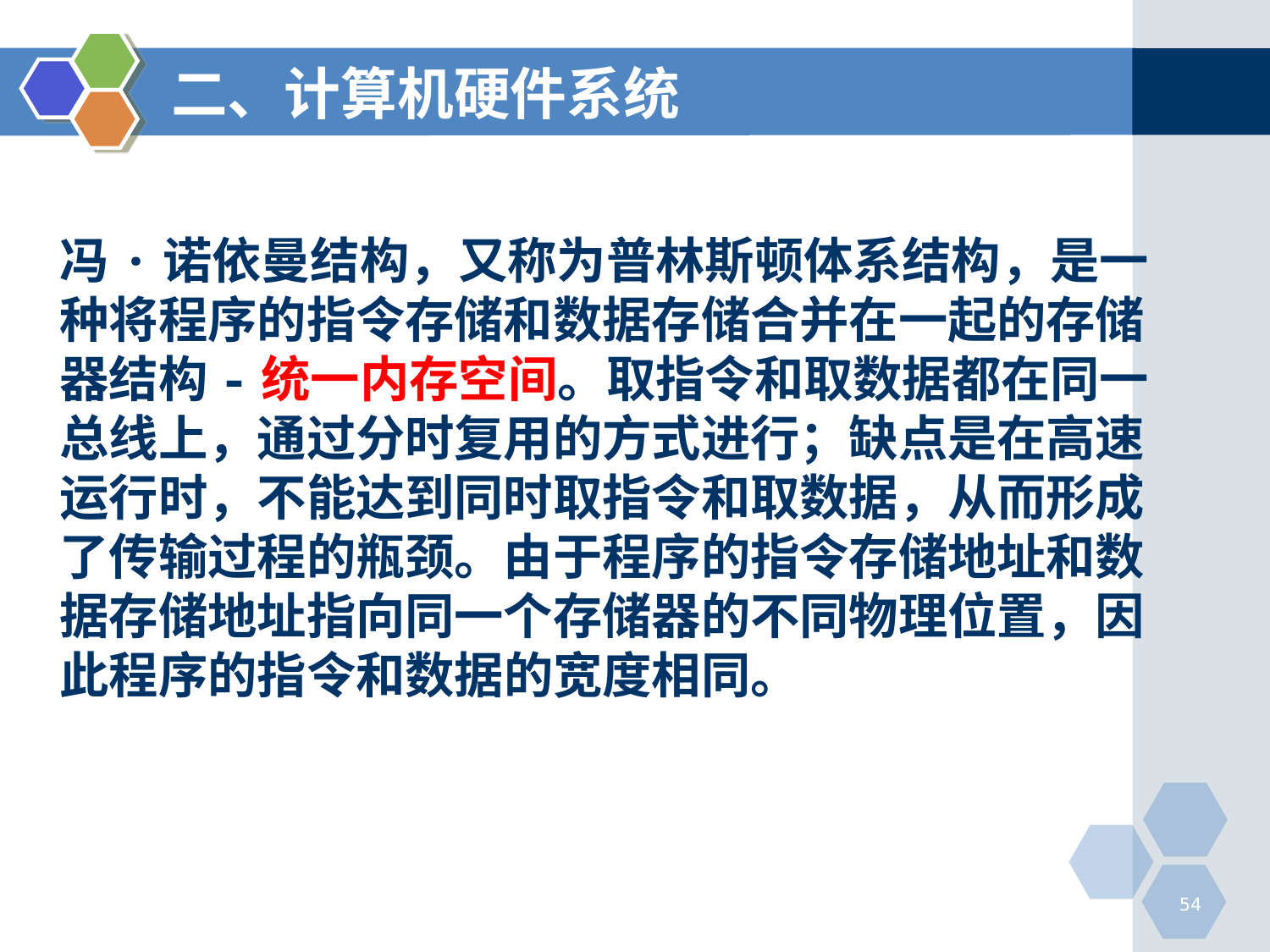

二、计算机硬件系统
冯·诺依曼结构，又称为普林斯顿体系结构，是一种将程序的指令存储和数据存储合并在一起的存储器结构-统一内存空间。取指令和取数据都在同一总线上，通过分时复用的方式进行；缺点是在高速运行时，不能达到同时取指令和取数据，从而形成了传输过程的瓶颈。由于程序的指令存储地址和数据存储地址指向同一个存储器的不同物理位置，因此程序的指令和数据的宽度相同。
54